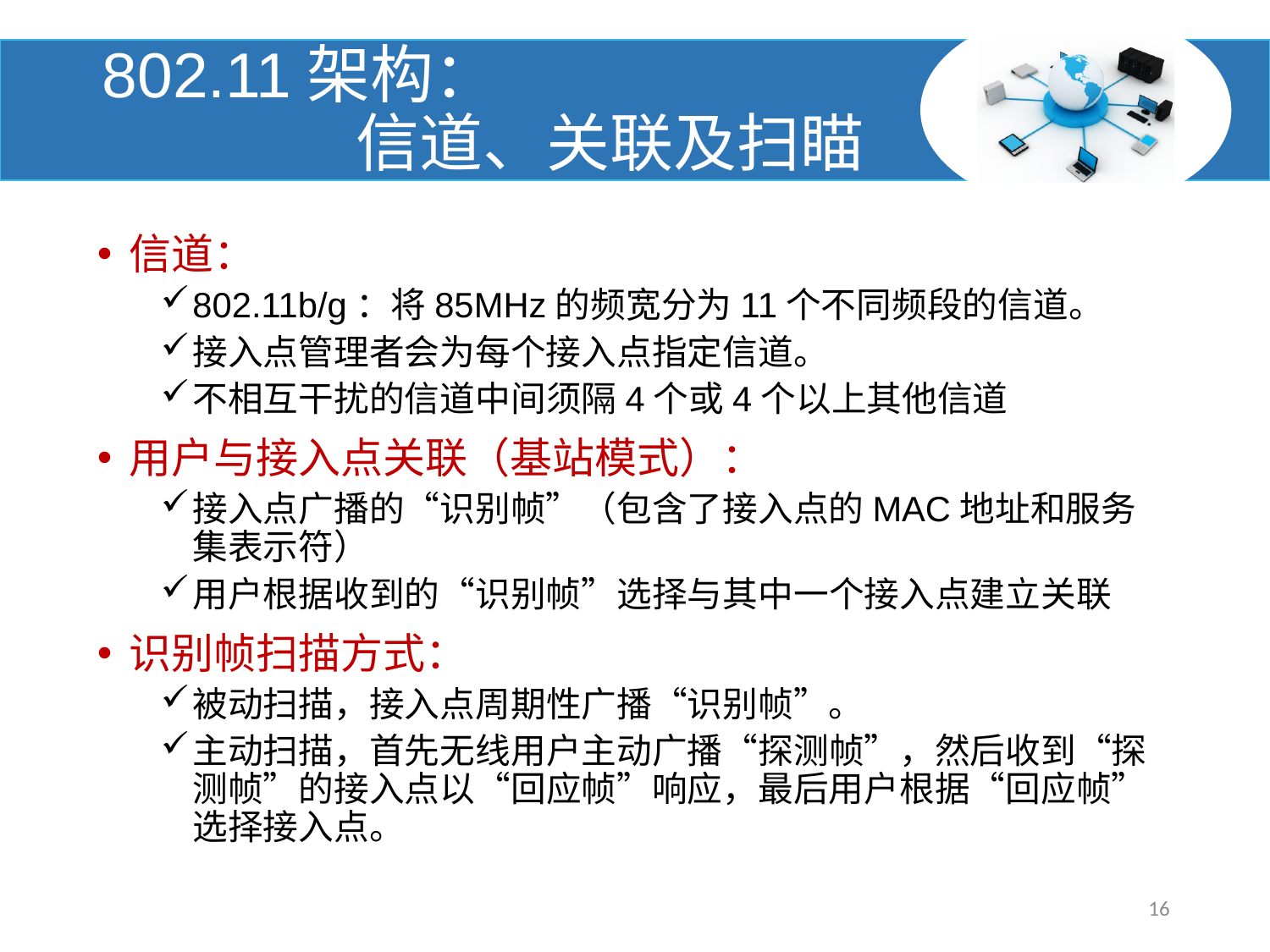

# 802.11架构： 信道、关联及扫瞄
信道：
802.11b/g：将85MHz的频宽分为11个不同频段的信道。
接入点管理者会为每个接入点指定信道。
不相互干扰的信道中间须隔4个或4个以上其他信道
用户与接入点关联（基站模式）：
接入点广播的“识别帧”（包含了接入点的MAC地址和服务集表示符）
用户根据收到的“识别帧”选择与其中一个接入点建立关联
识别帧扫描方式：
被动扫描，接入点周期性广播“识别帧”。
主动扫描，首先无线用户主动广播“探测帧”，然后收到“探测帧”的接入点以“回应帧”响应，最后用户根据“回应帧”选择接入点。

16